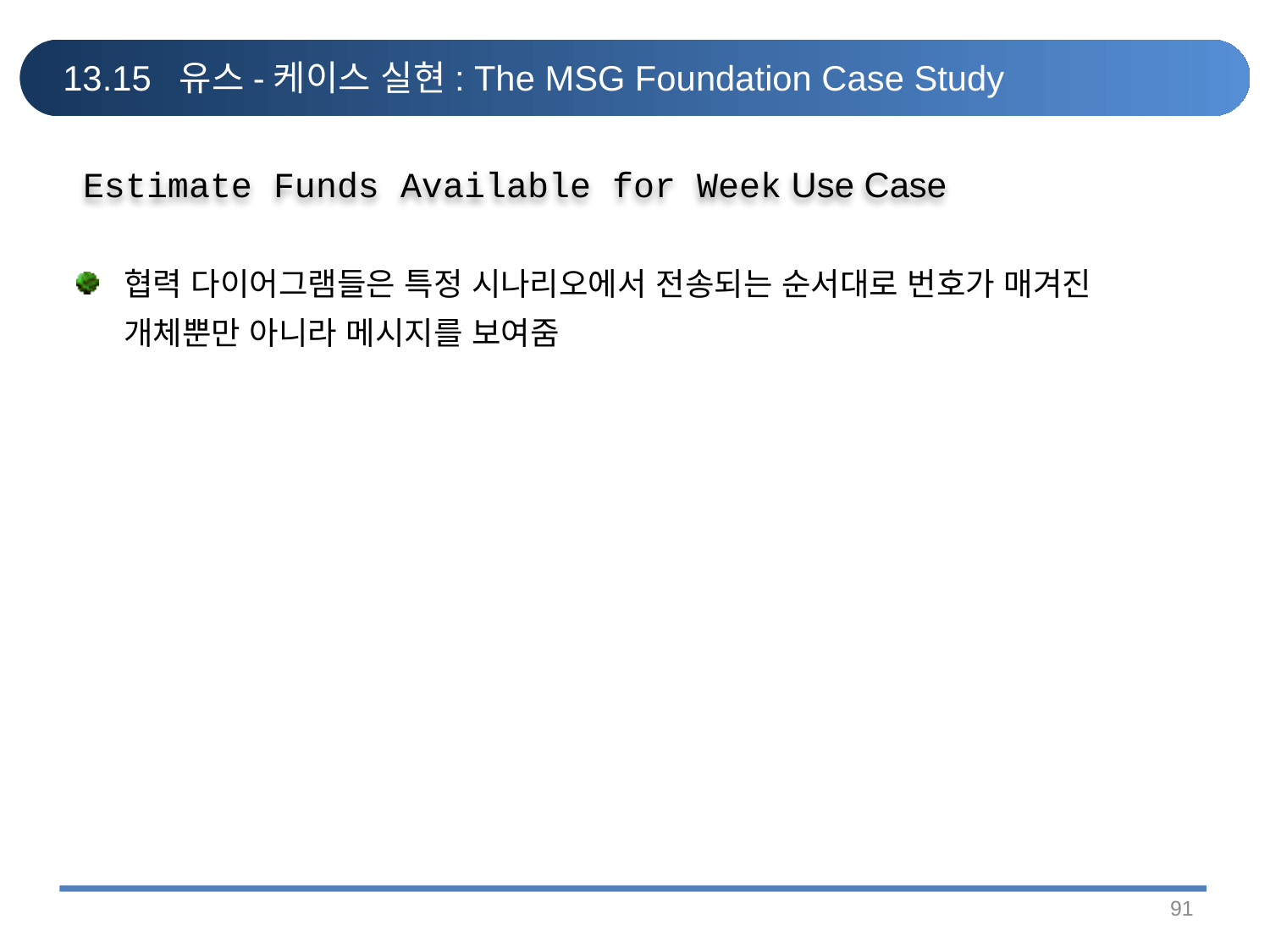

# 13.15  유스-케이스 실현: The MSG Foundation Case Study
Estimate Funds Available for Week Use Case
협력 다이어그램들은 특정 시나리오에서 전송되는 순서대로 번호가 매겨진 개체뿐만 아니라 메시지를 보여줌
91